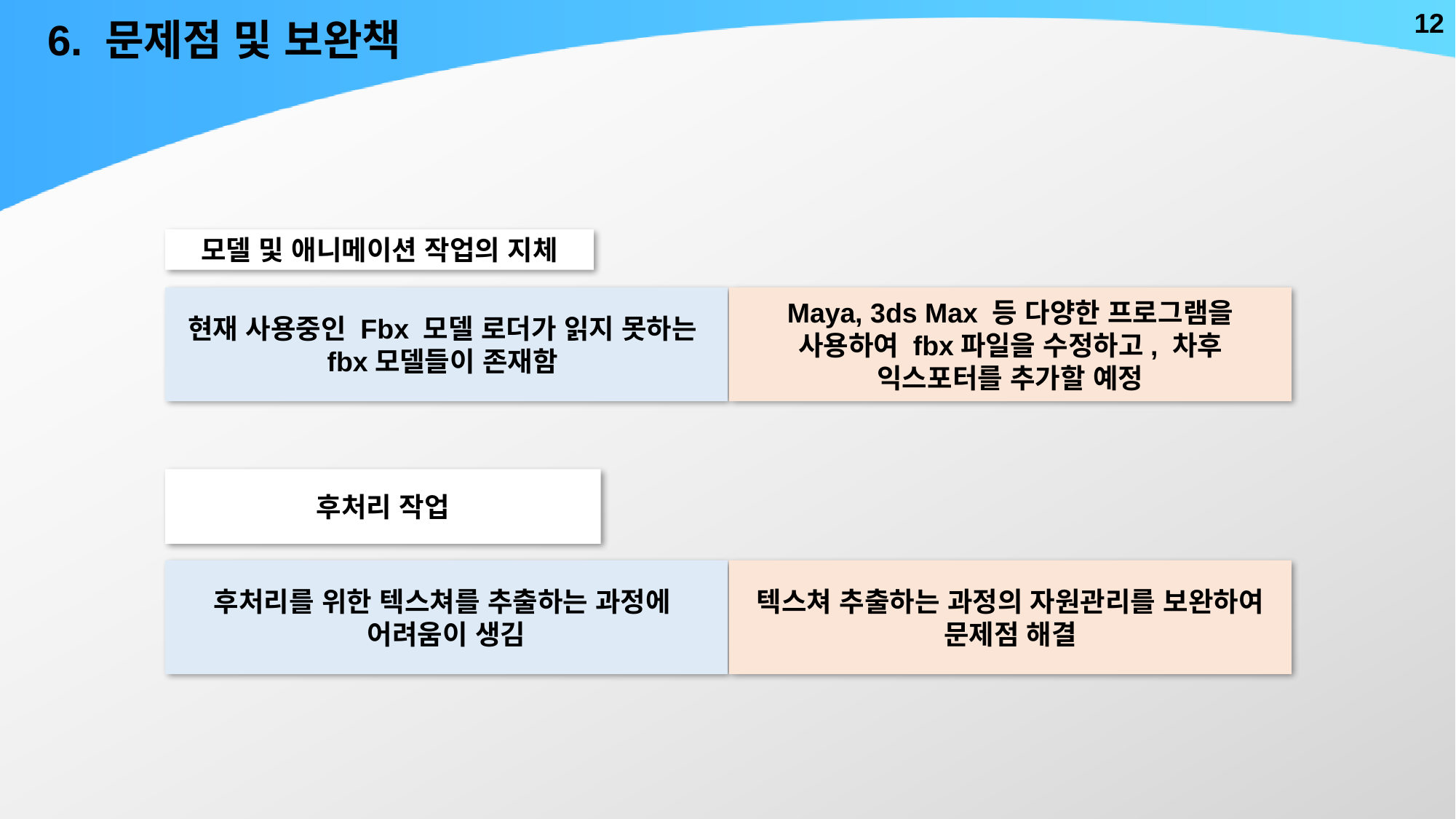

12
6. 문제점 및 보완책
모델 및 애니메이션 작업의 지체
Maya, 3ds Max 등 다양한 프로그램을 사용하여 fbx파일을 수정하고, 차후 익스포터를 추가할 예정
현재 사용중인 Fbx 모델 로더가 읽지 못하는
fbx모델들이 존재함
후처리 작업
텍스쳐 추출하는 과정의 자원관리를 보완하여 문제점 해결
후처리를 위한 텍스쳐를 추출하는 과정에
어려움이 생김